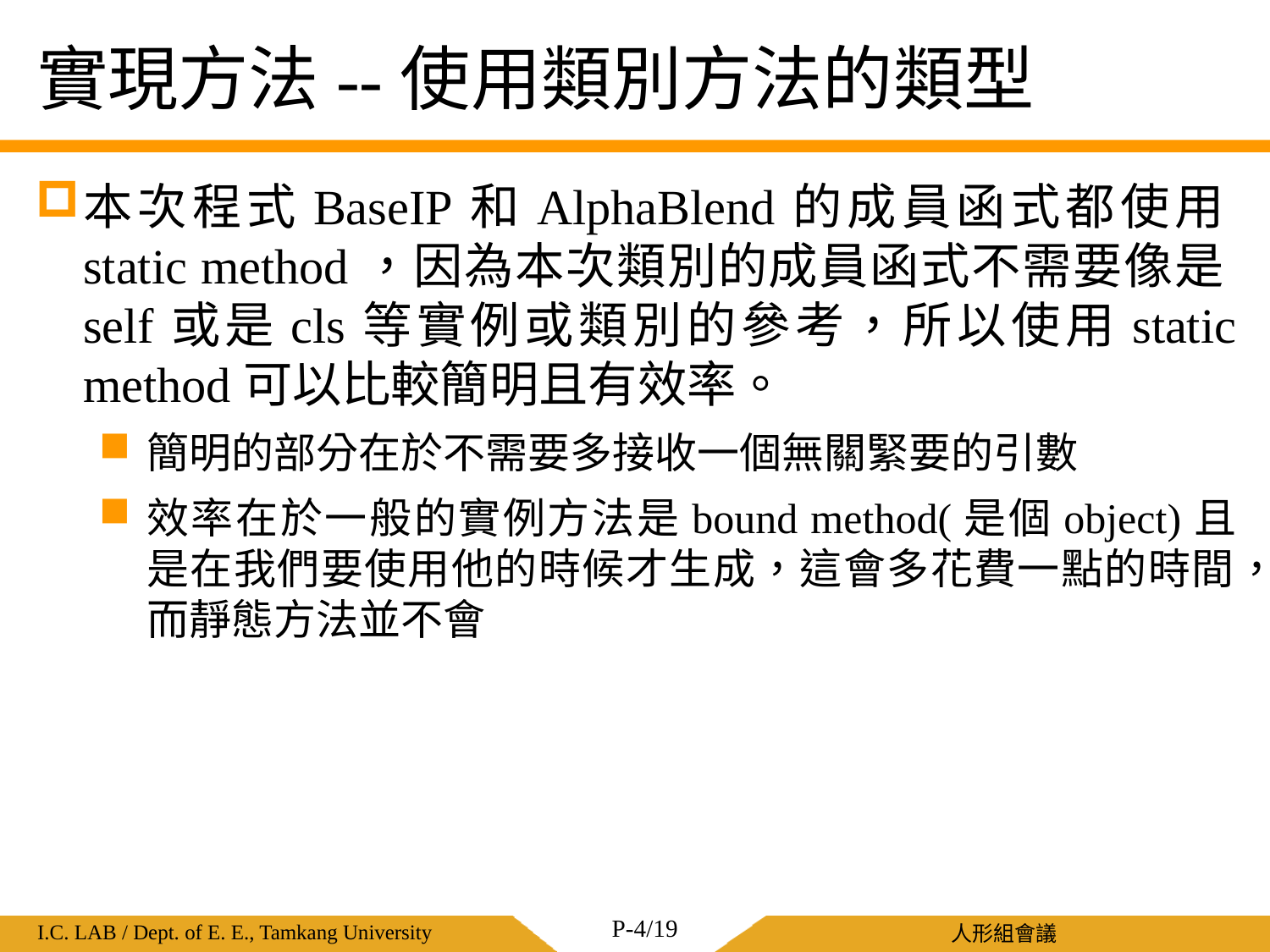

實現方法--使用類別方法的類型
本次程式BaseIP和AlphaBlend的成員函式都使用static method，因為本次類別的成員函式不需要像是self或是cls等實例或類別的參考，所以使用static method可以比較簡明且有效率。
簡明的部分在於不需要多接收一個無關緊要的引數
效率在於一般的實例方法是bound method(是個object)且是在我們要使用他的時候才生成，這會多花費一點的時間，而靜態方法並不會
P-4/19